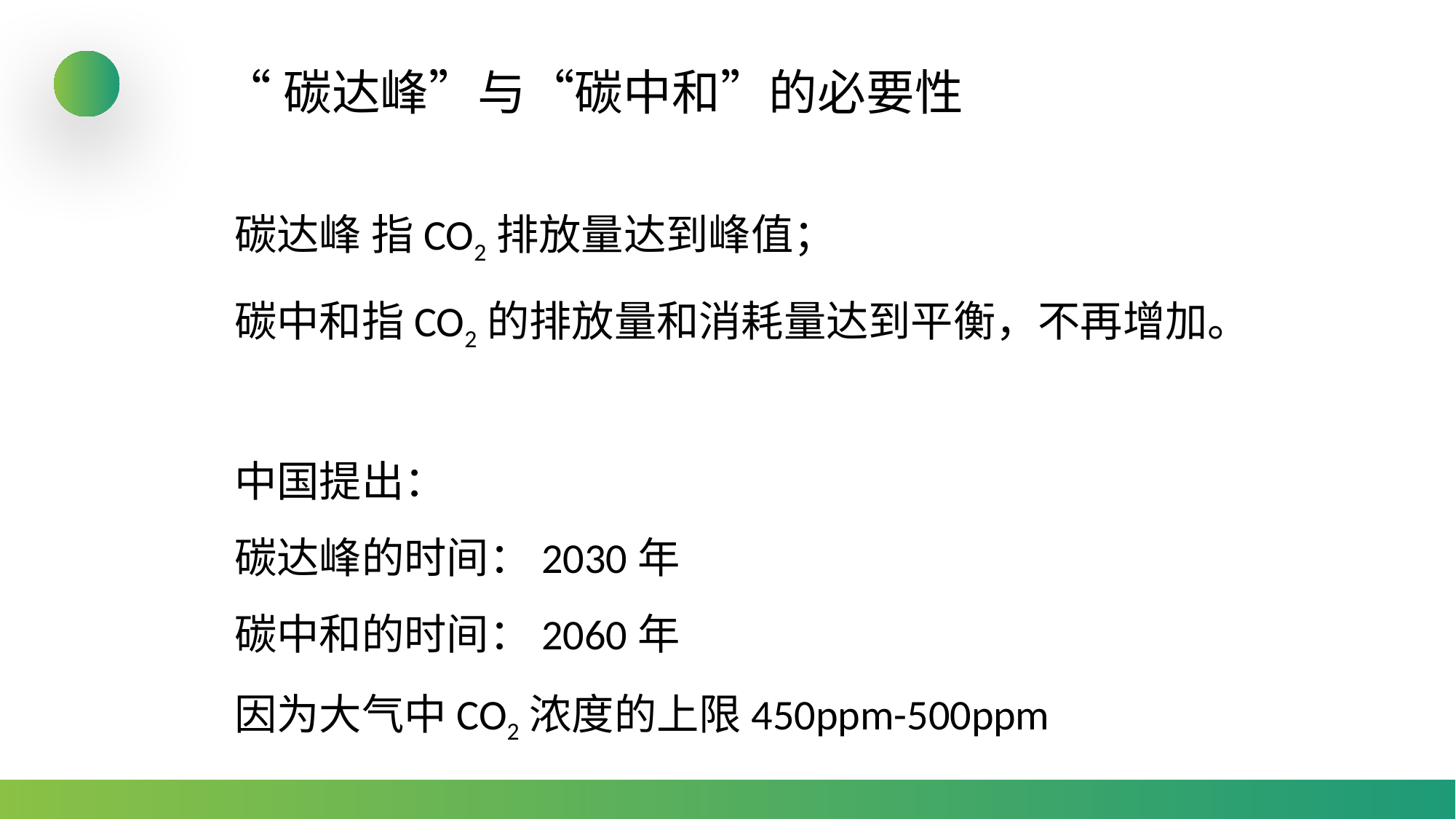

“碳达峰”与“碳中和”的必要性
碳达峰 指CO2排放量达到峰值；
碳中和指CO2的排放量和消耗量达到平衡，不再增加。

中国提出：
碳达峰的时间：2030年
碳中和的时间：2060年
因为大气中CO2浓度的上限450ppm-500ppm